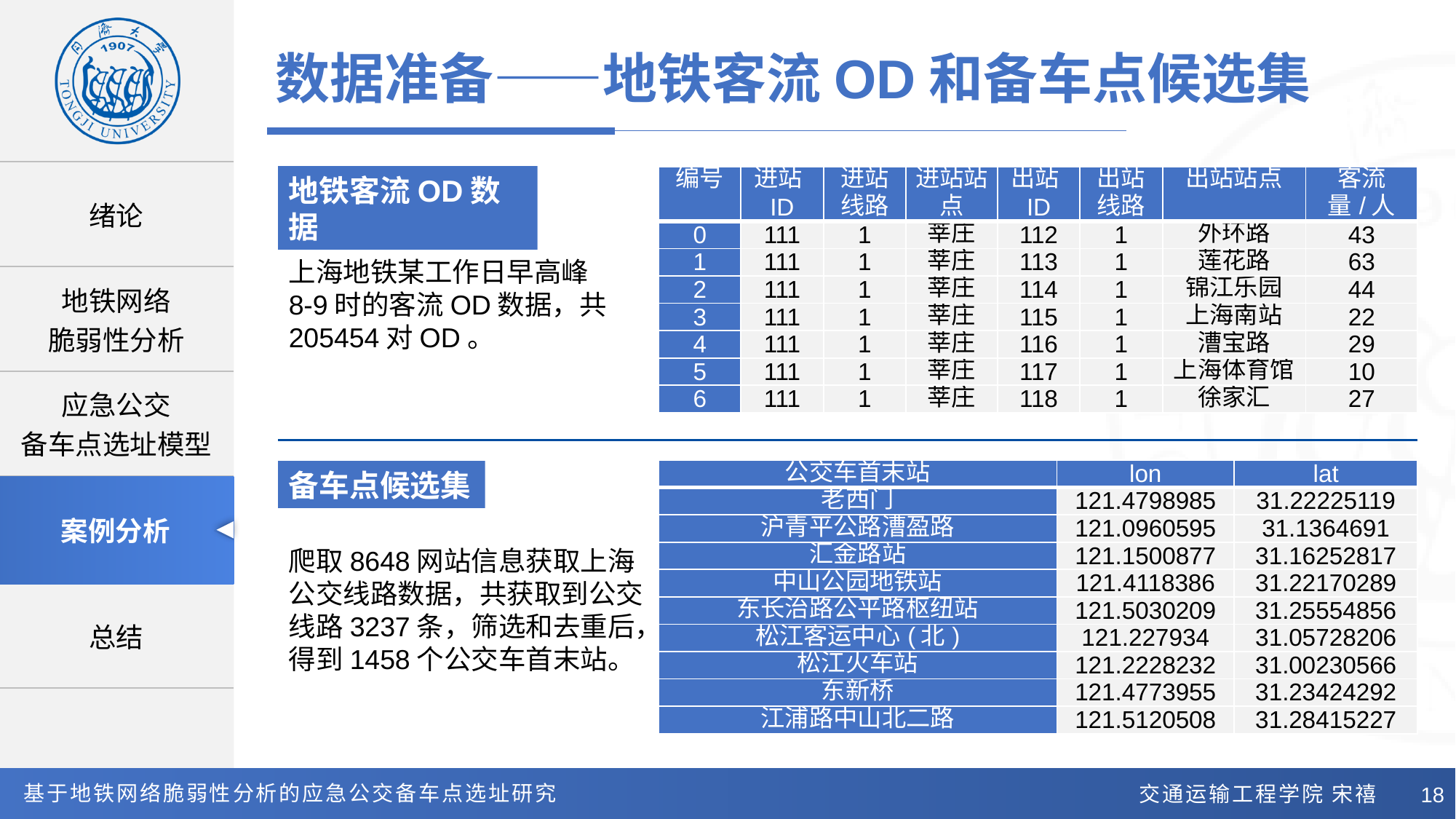

数据准备——地铁客流OD和备车点候选集
地铁客流OD数据
| 编号 | 进站ID | 进站线路 | 进站站点 | 出站ID | 出站线路 | 出站站点 | 客流量/人 |
| --- | --- | --- | --- | --- | --- | --- | --- |
| 0 | 111 | 1 | 莘庄 | 112 | 1 | 外环路 | 43 |
| 1 | 111 | 1 | 莘庄 | 113 | 1 | 莲花路 | 63 |
| 2 | 111 | 1 | 莘庄 | 114 | 1 | 锦江乐园 | 44 |
| 3 | 111 | 1 | 莘庄 | 115 | 1 | 上海南站 | 22 |
| 4 | 111 | 1 | 莘庄 | 116 | 1 | 漕宝路 | 29 |
| 5 | 111 | 1 | 莘庄 | 117 | 1 | 上海体育馆 | 10 |
| 6 | 111 | 1 | 莘庄 | 118 | 1 | 徐家汇 | 27 |
上海地铁某工作日早高峰8-9时的客流OD数据，共205454对OD。
| 公交车首末站 | lon | lat |
| --- | --- | --- |
| 老西门 | 121.4798985 | 31.22225119 |
| 沪青平公路漕盈路 | 121.0960595 | 31.1364691 |
| 汇金路站 | 121.1500877 | 31.16252817 |
| 中山公园地铁站 | 121.4118386 | 31.22170289 |
| 东长治路公平路枢纽站 | 121.5030209 | 31.25554856 |
| 松江客运中心(北) | 121.227934 | 31.05728206 |
| 松江火车站 | 121.2228232 | 31.00230566 |
| 东新桥 | 121.4773955 | 31.23424292 |
| 江浦路中山北二路 | 121.5120508 | 31.28415227 |
备车点候选集
爬取8648网站信息获取上海公交线路数据，共获取到公交线路3237条，筛选和去重后，得到1458个公交车首末站。